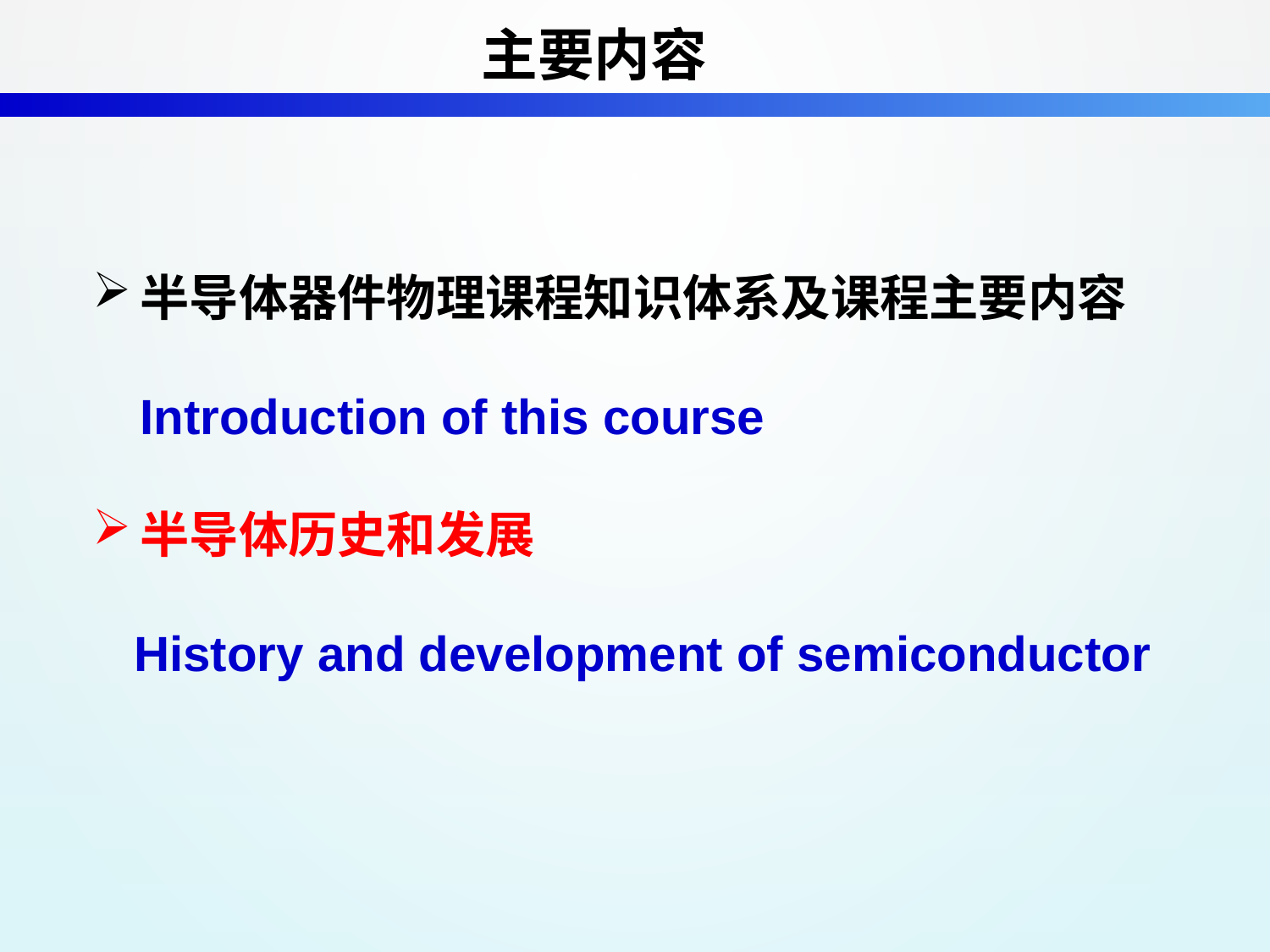

# 主要内容
半导体器件物理课程知识体系及课程主要内容 Introduction of this course
半导体历史和发展
   History and development of semiconductor